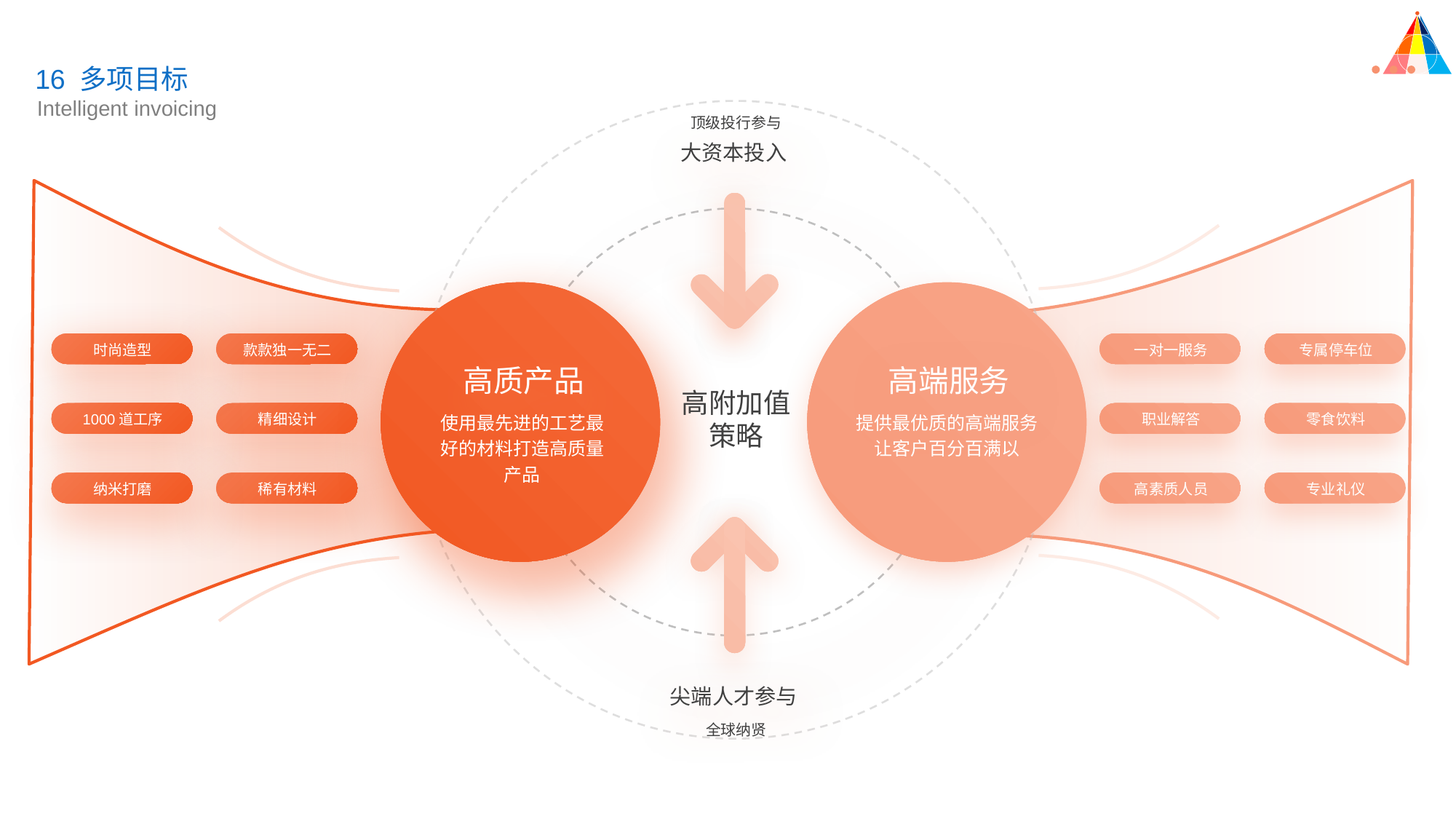

16 多项目标

Intelligent invoicing

顶级投行参与
大资本投入

时尚造型
款款独一无二
一对一服务
专属停车位
高质产品
高端服务
高附加值
策略
使用最先进的工艺最好的材料打造高质量产品
提供最优质的高端服务让客户百分百满以

1000道工序
精细设计
职业解答
零食饮料

纳米打磨
稀有材料
高素质人员
专业礼仪

尖端人才参与
全球纳贤